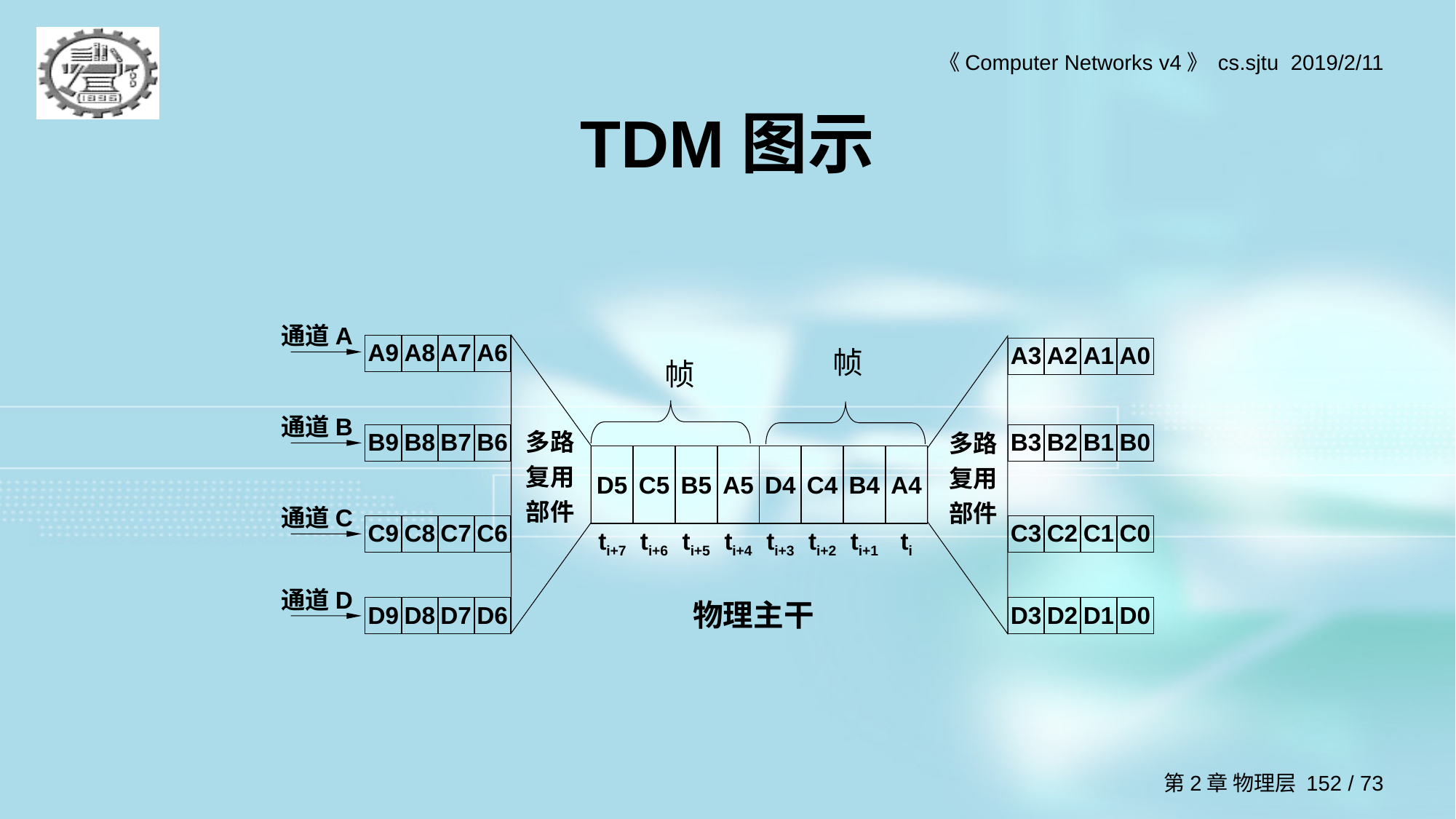

# TDM图示
通道A
| A9 | A8 | A7 | A6 |
| --- | --- | --- | --- |
帧
| A3 | A2 | A1 | A0 |
| --- | --- | --- | --- |

帧

通道B
多路复用部件
多路复用部件
| B9 | B8 | B7 | B6 |
| --- | --- | --- | --- |
| B3 | B2 | B1 | B0 |
| --- | --- | --- | --- |

| D5 | C5 | B5 | A5 | D4 | C4 | B4 | A4 |
| --- | --- | --- | --- | --- | --- | --- | --- |
| ti+7 | ti+6 | ti+5 | ti+4 | ti+3 | ti+2 | ti+1 | ti |
通道C
| C9 | C8 | C7 | C6 |
| --- | --- | --- | --- |
| C3 | C2 | C1 | C0 |
| --- | --- | --- | --- |

通道D
物理主干
| D9 | D8 | D7 | D6 |
| --- | --- | --- | --- |
| D3 | D2 | D1 | D0 |
| --- | --- | --- | --- |